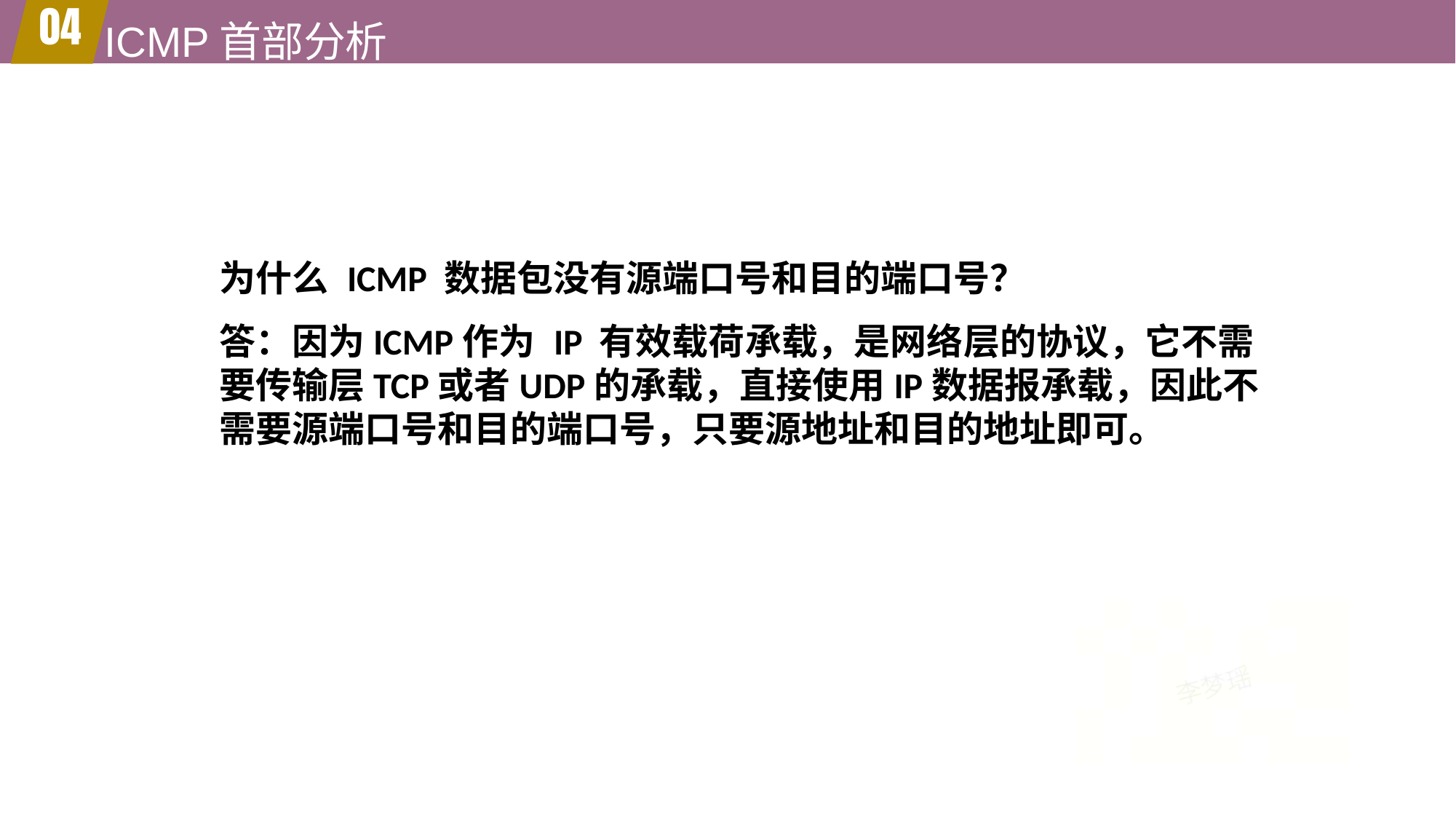

ICMP首部分析

04
为什么 ICMP 数据包没有源端口号和目的端口号？

答：因为ICMP作为 IP 有效载荷承载，是网络层的协议，它不需要传输层TCP或者UDP的承载，直接使用IP数据报承载，因此不需要源端口号和目的端口号，只要源地址和目的地址即可。